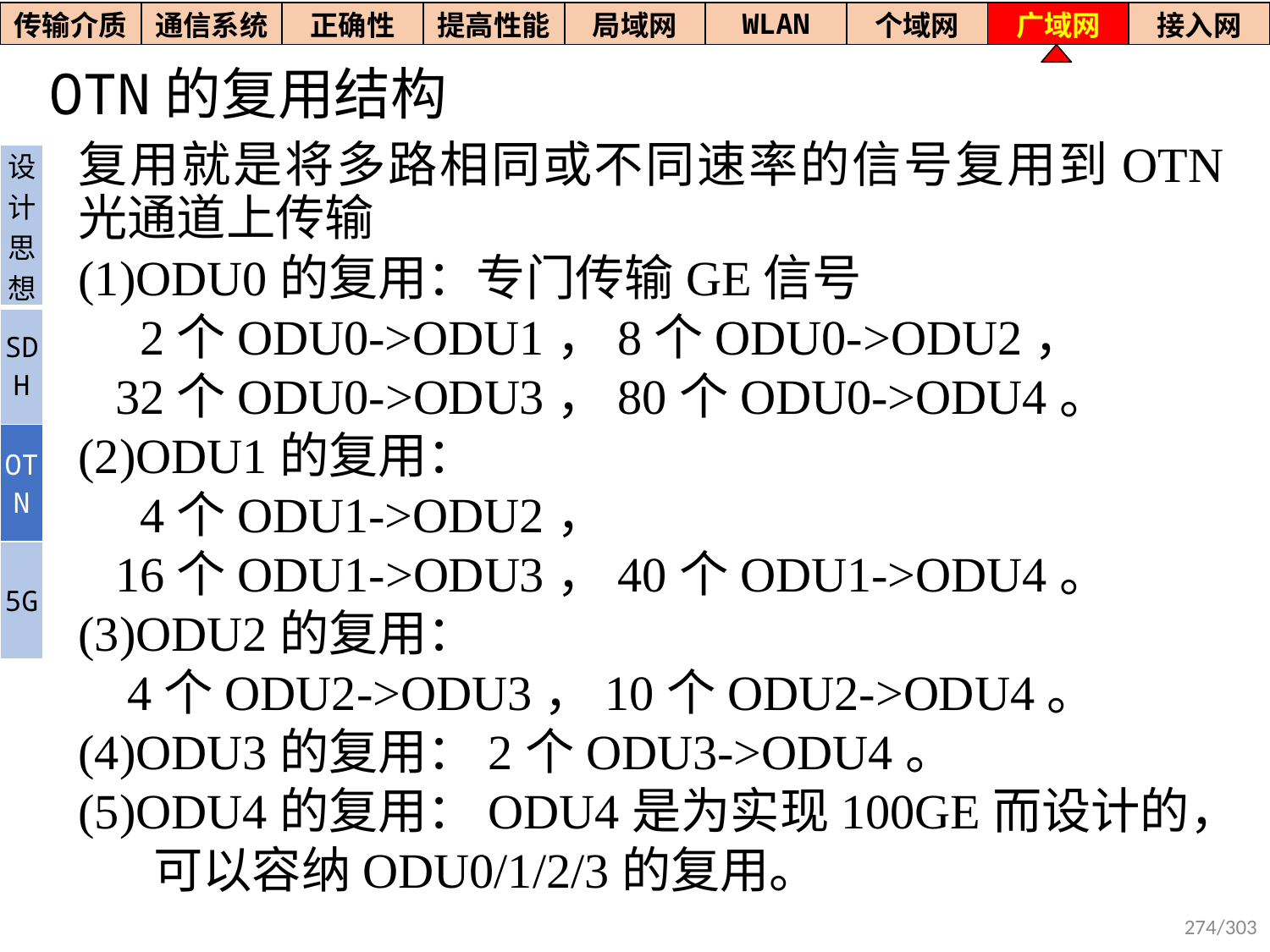

| 传输介质 | 通信系统 | 正确性 | 提高性能 | 局域网 | WLAN | 个域网 | 广域网 | 接入网 |
| --- | --- | --- | --- | --- | --- | --- | --- | --- |

# OTN的复用结构
复用就是将多路相同或不同速率的信号复用到OTN光通道上传输
(1)ODU0的复用：专门传输GE信号
     2个ODU0->ODU1，8个ODU0->ODU2，
   32个ODU0->ODU3，80个ODU0->ODU4。
(2)ODU1的复用：
     4个ODU1->ODU2，
   16个ODU1->ODU3，40个ODU1->ODU4。
(3)ODU2的复用：
    4个ODU2->ODU3，10个ODU2->ODU4。
(4)ODU3的复用：2个ODU3->ODU4。
(5)ODU4的复用：ODU4是为实现100GE而设计的，可以容纳ODU0/1/2/3的复用。
| 设计思想 |
| --- |
| SDH |
| OTN |
| 5G |
274/303